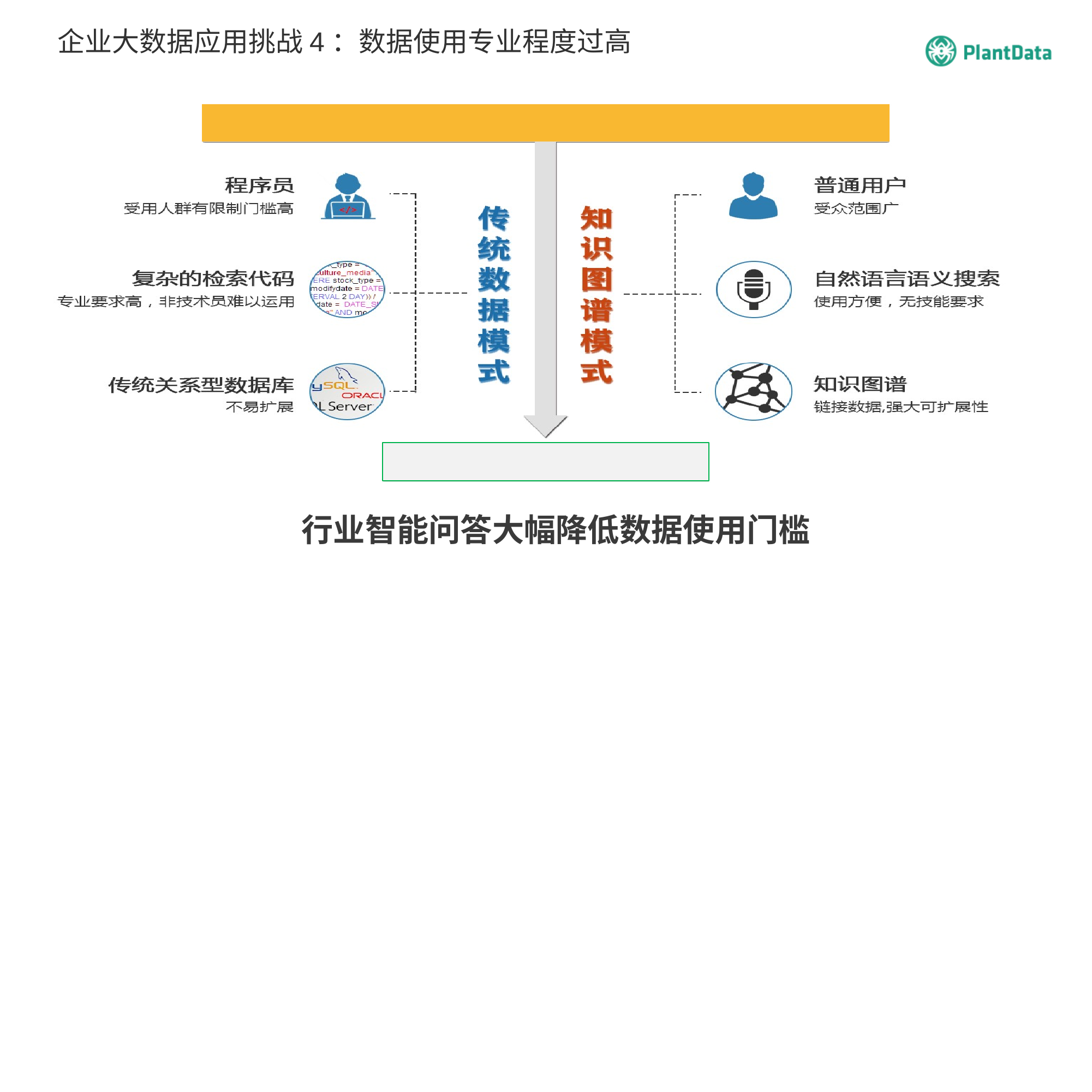

# 企业大数据应用挑战4：数据使用专业程度过高

行业智能问答大幅降低数据使用门槛